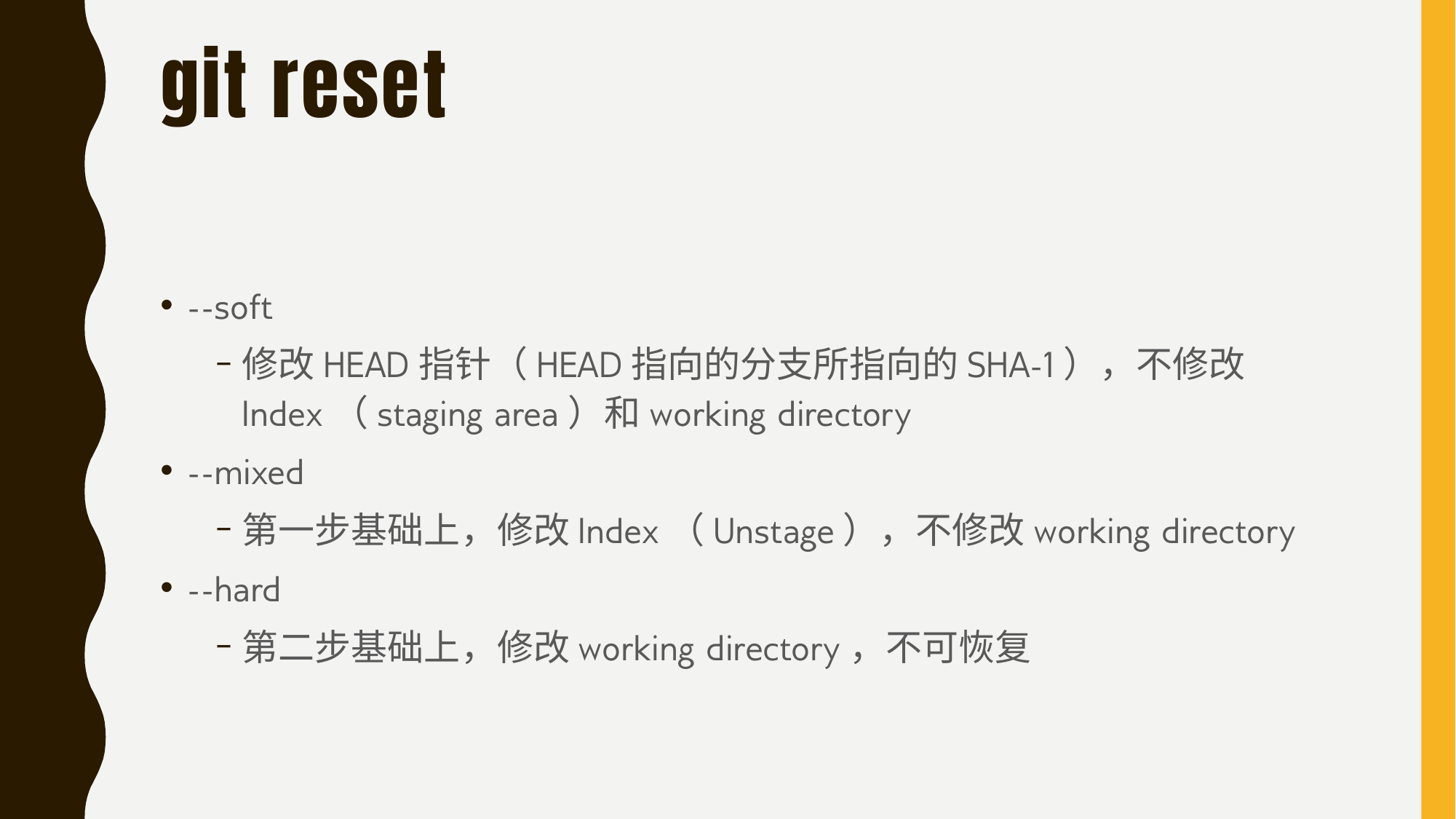

# git reset
--soft
修改HEAD指针（HEAD指向的分支所指向的SHA-1），不修改Index（staging area）和working directory
--mixed
第一步基础上，修改Index（Unstage），不修改working directory
--hard
第二步基础上，修改working directory，不可恢复